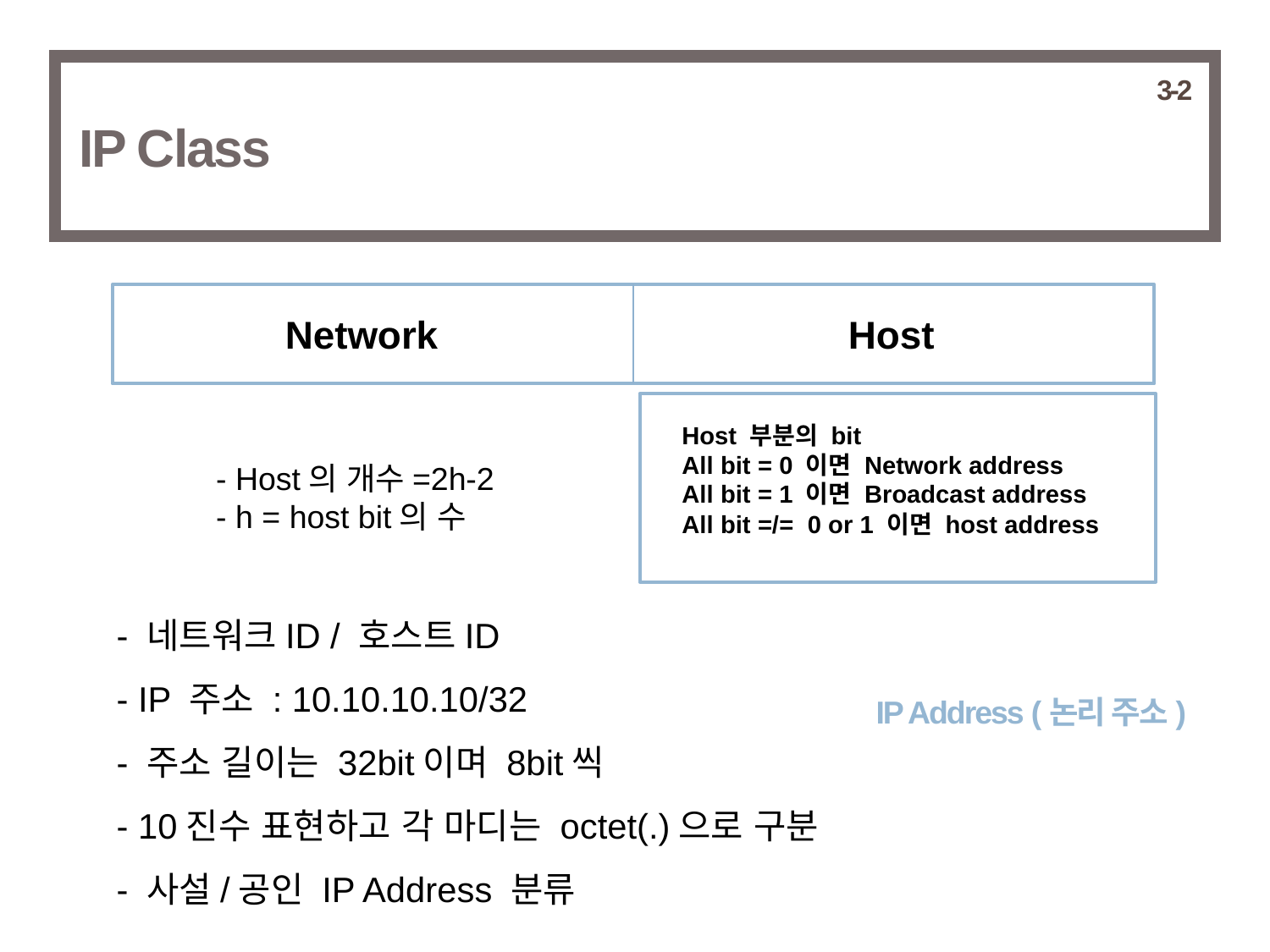

3-2
IP Class

Network
Host

Host 부분의 bit
All bit = 0 이면 Network address
All bit = 1 이면 Broadcast address
All bit =/=  0 or 1 이면 host address
 - Host의 개수=2h-2
 - h = host bit의 수
- 네트워크ID / 호스트ID
- IP 주소 : 10.10.10.10/32
- 주소 길이는 32bit이며 8bit씩
- 10진수 표현하고 각 마디는 octet(.)으로 구분
- 사설/공인 IP Address 분류
IP Address (논리 주소)